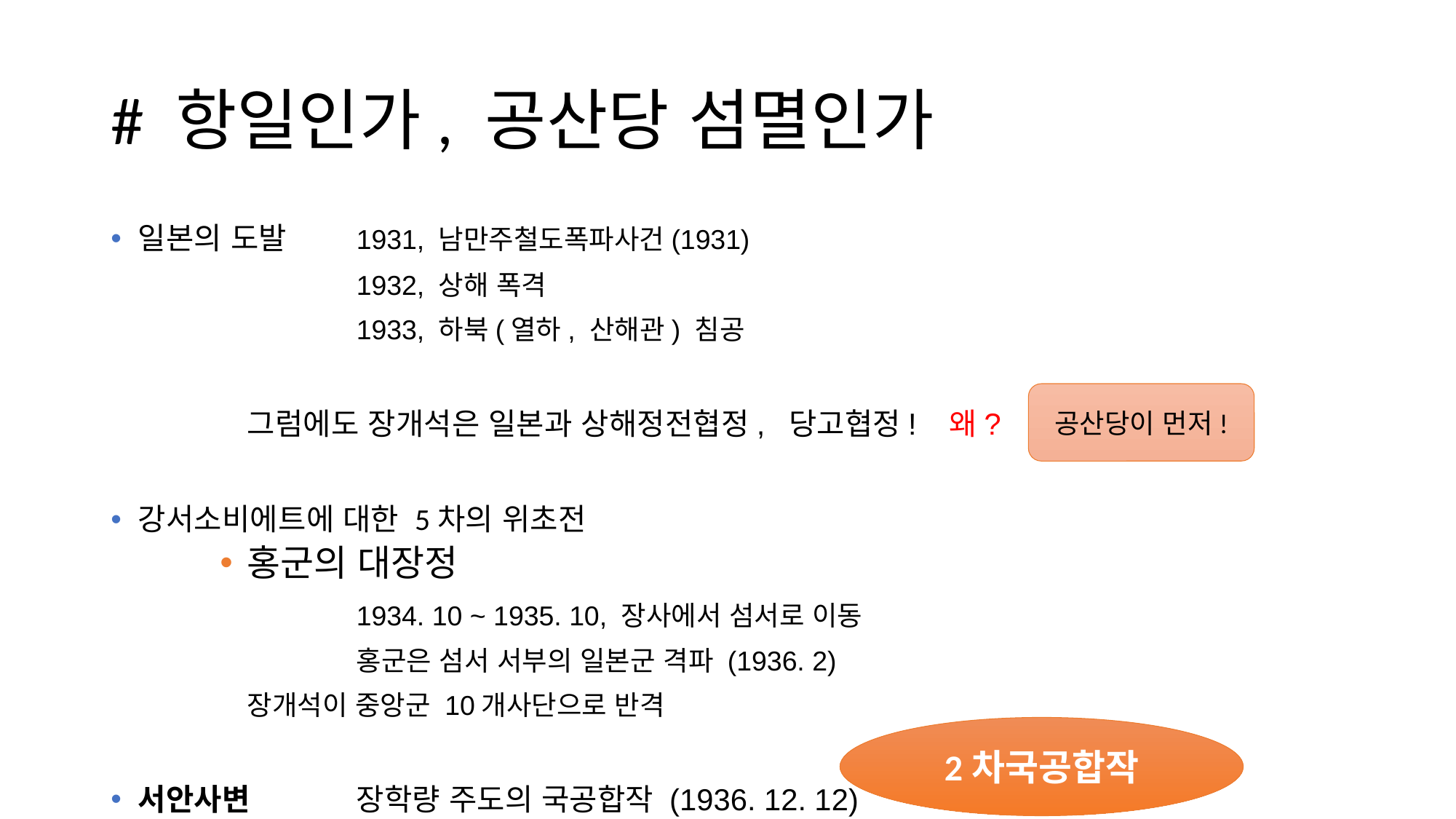

# # 항일인가, 공산당 섬멸인가
일본의 도발	1931, 남만주철도폭파사건(1931)
		   	1932, 상해 폭격
                  	1933, 하북(열하, 산해관) 침공

		그럼에도 장개석은 일본과 상해정전협정,  당고협정!   왜?

강서소비에트에 대한 5차의 위초전
홍군의 대장정
			1934. 10 ~ 1935. 10, 장사에서 섬서로 이동
			홍군은 섬서 서부의 일본군 격파 (1936. 2)
               	장개석이 중앙군 10개사단으로 반격

서안사변 	장학량 주도의 국공합작 (1936. 12. 12)
공산당이 먼저!
2차국공합작